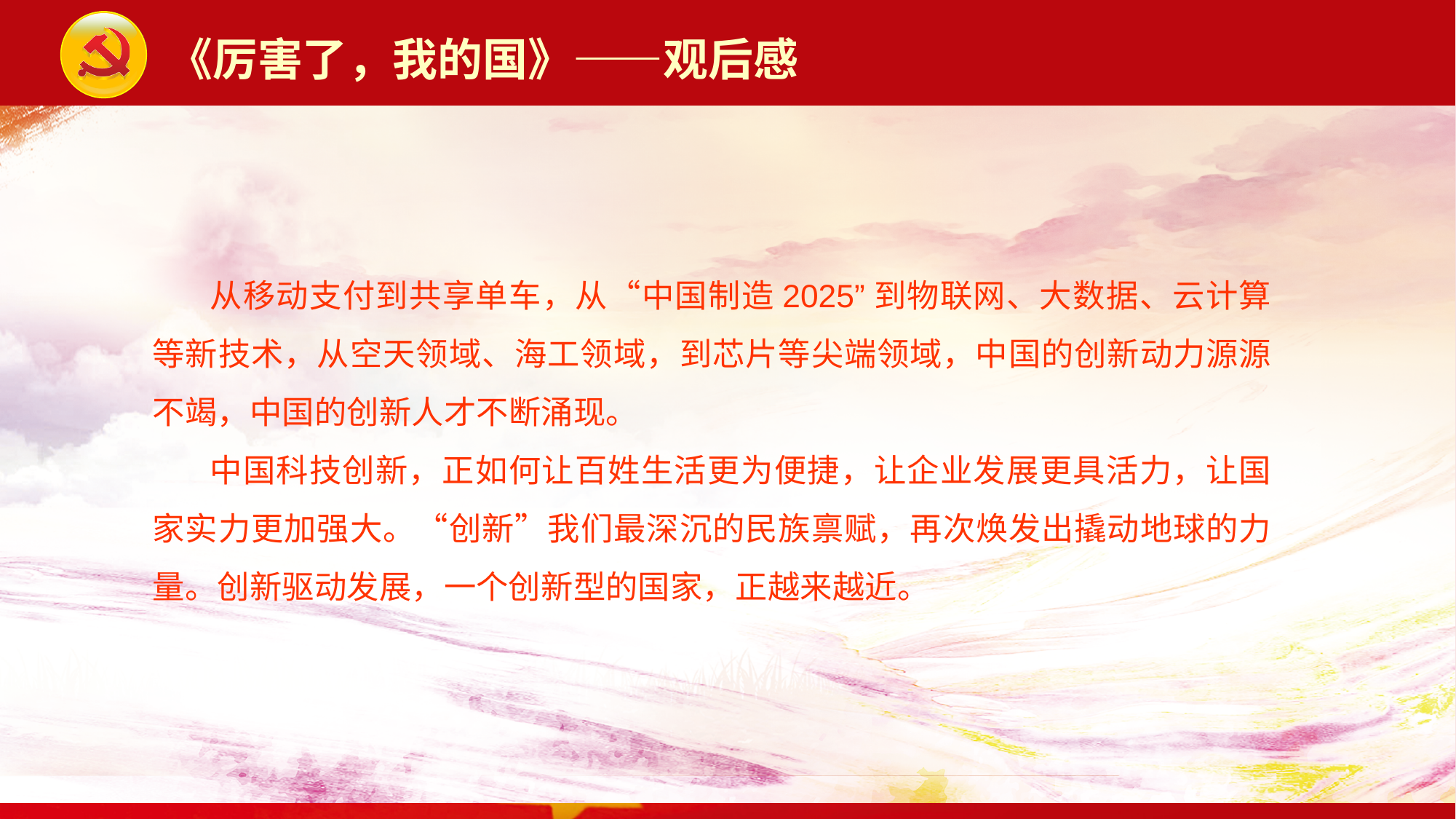

《厉害了，我的国》——观后感
      从移动支付到共享单车，从“中国制造2025”到物联网、大数据、云计算等新技术，从空天领域、海工领域，到芯片等尖端领域，中国的创新动力源源不竭，中国的创新人才不断涌现。
      中国科技创新，正如何让百姓生活更为便捷，让企业发展更具活力，让国家实力更加强大。“创新”我们最深沉的民族禀赋，再次焕发出撬动地球的力量。创新驱动发展，一个创新型的国家，正越来越近。